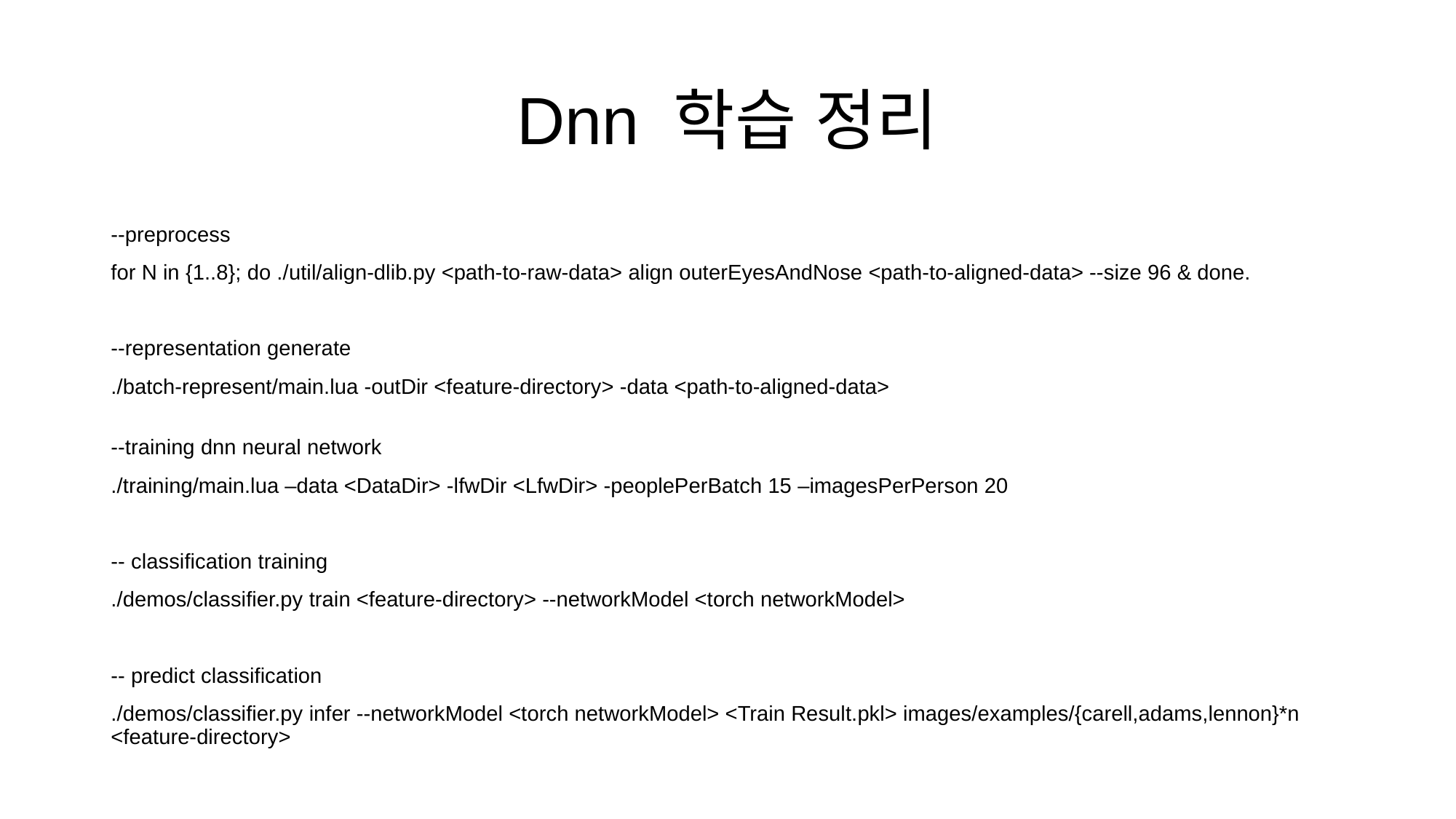

# Dnn 학습 정리
--preprocess
for N in {1..8}; do ./util/align-dlib.py <path-to-raw-data> align outerEyesAndNose <path-to-aligned-data> --size 96 & done.

--representation generate
./batch-represent/main.lua -outDir <feature-directory> -data <path-to-aligned-data>
--training dnn neural network
./training/main.lua –data <DataDir> -lfwDir <LfwDir> -peoplePerBatch 15 –imagesPerPerson 20

-- classification training
./demos/classifier.py train <feature-directory> --networkModel <torch networkModel>

-- predict classification
./demos/classifier.py infer --networkModel <torch networkModel> <Train Result.pkl> images/examples/{carell,adams,lennon}*n <feature-directory>